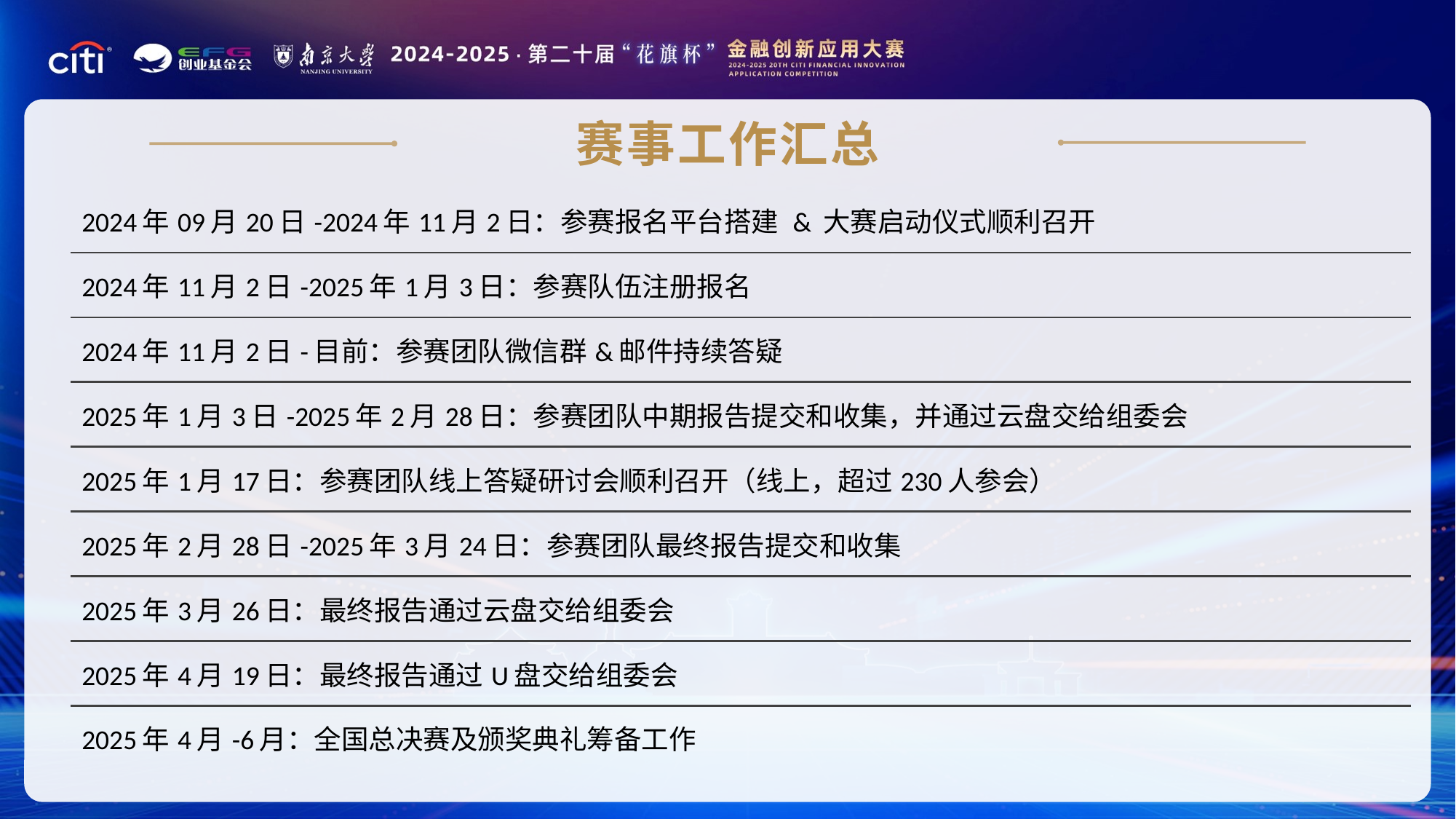

赛事工作汇总
| 2024年09月20日-2024年11月2日：参赛报名平台搭建 & 大赛启动仪式顺利召开 |
| --- |
| 2024年11月2日-2025年1月3日：参赛队伍注册报名 |
| 2024年11月2日-目前：参赛团队微信群&邮件持续答疑 |
| 2025年1月3日-2025年2月28日：参赛团队中期报告提交和收集，并通过云盘交给组委会 |
| 2025年1月17日：参赛团队线上答疑研讨会顺利召开（线上，超过230人参会） |
| 2025年2月28日-2025年3月24日：参赛团队最终报告提交和收集 |
| 2025年3月26日：最终报告通过云盘交给组委会 |
| 2025年4月19日：最终报告通过U盘交给组委会 |
| 2025年4月-6月：全国总决赛及颁奖典礼筹备工作 |